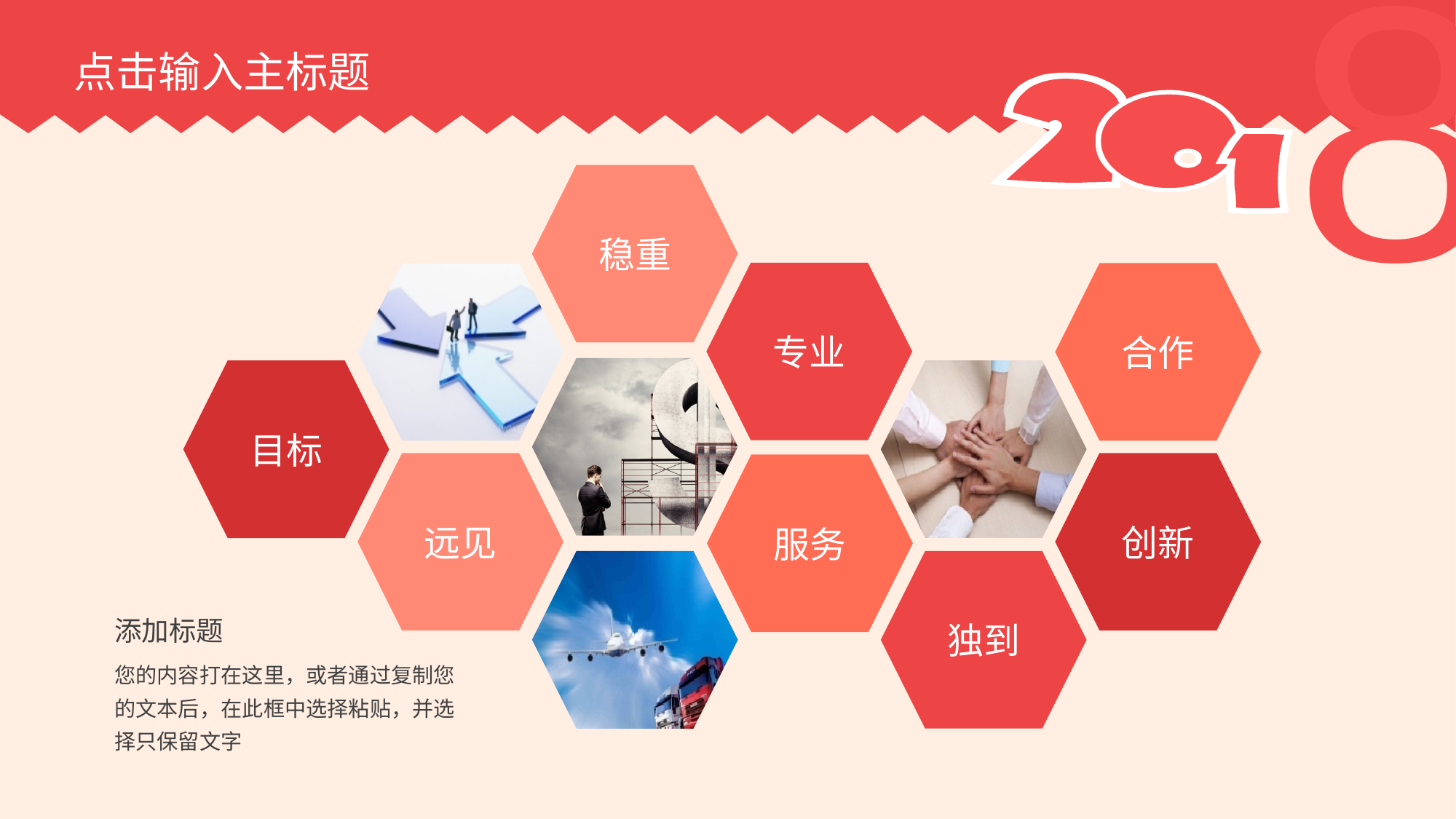

点击输入主标题
稳重
专业

合作

目标

远见
创新
服务

独到
添加标题
您的内容打在这里，或者通过复制您的文本后，在此框中选择粘贴，并选择只保留文字